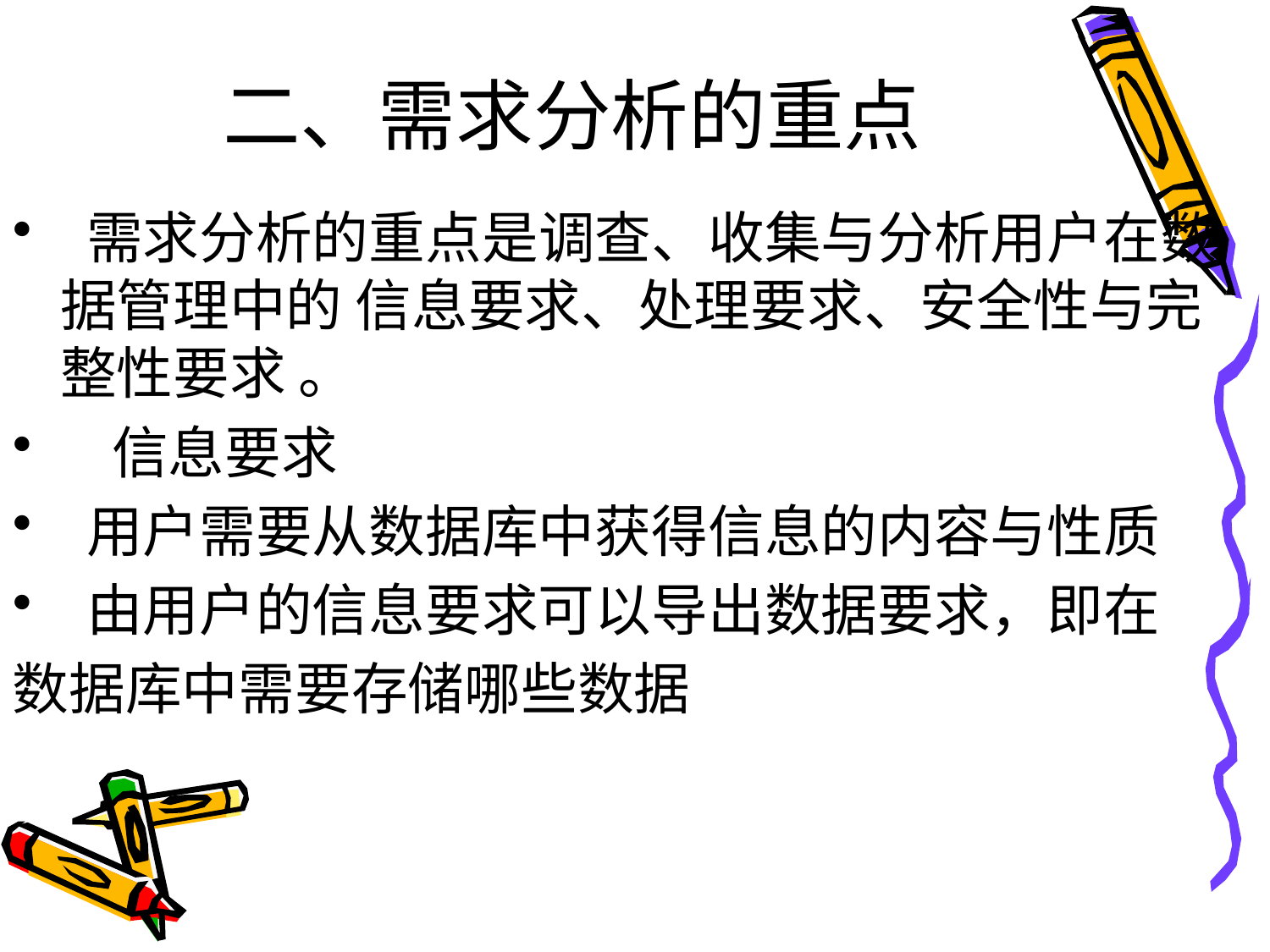

# 二、需求分析的重点
 需求分析的重点是调查、收集与分析用户在数据管理中的 信息要求、处理要求、安全性与完整性要求 。
   信息要求
 用户需要从数据库中获得信息的内容与性质
 由用户的信息要求可以导出数据要求，即在
数据库中需要存储哪些数据